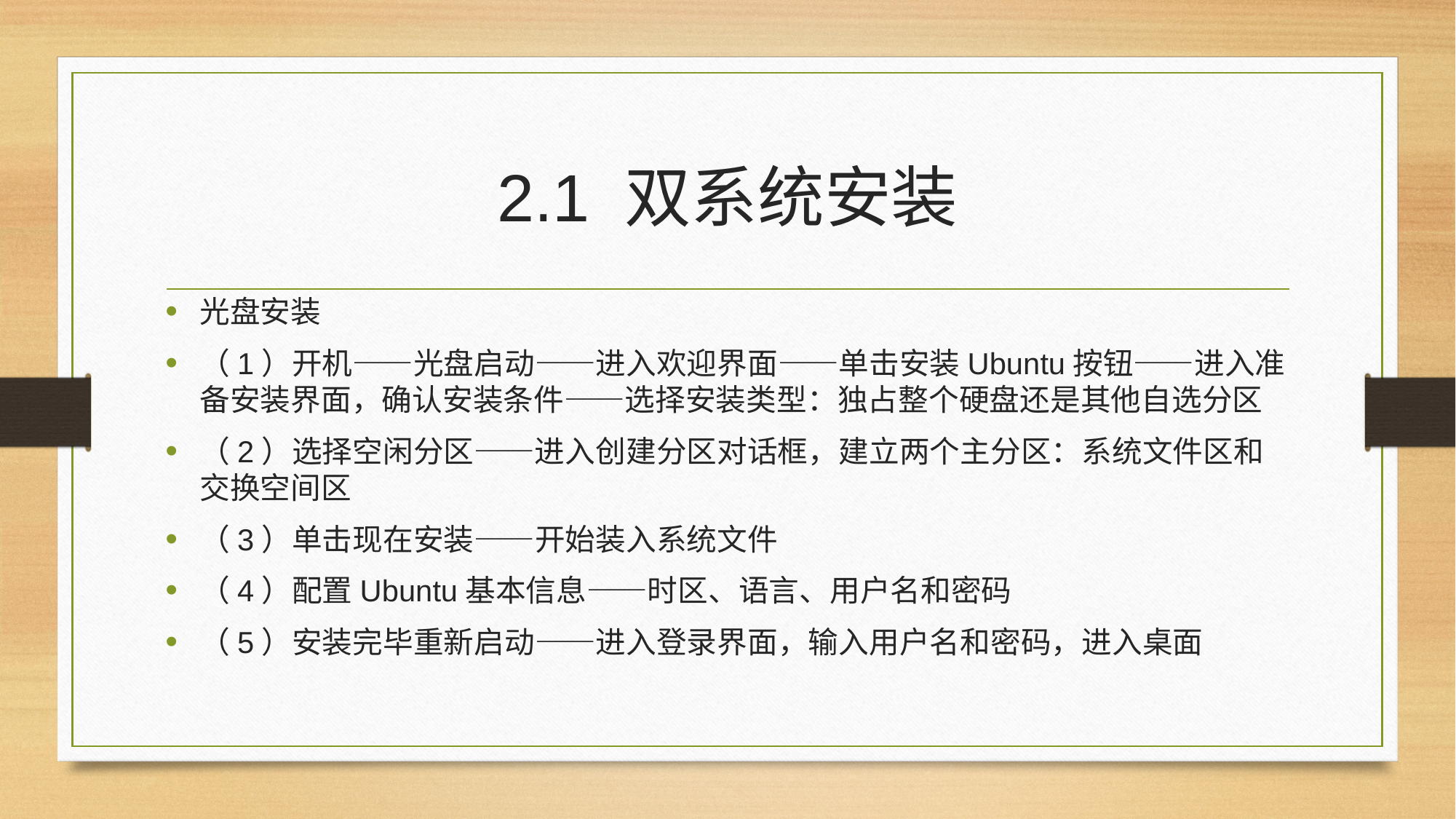

# 2.1 双系统安装
光盘安装
（1）开机——光盘启动——进入欢迎界面——单击安装Ubuntu按钮——进入准备安装界面，确认安装条件——选择安装类型：独占整个硬盘还是其他自选分区
（2）选择空闲分区——进入创建分区对话框，建立两个主分区：系统文件区和交换空间区
（3）单击现在安装——开始装入系统文件
（4）配置Ubuntu基本信息——时区、语言、用户名和密码
（5）安装完毕重新启动——进入登录界面，输入用户名和密码，进入桌面